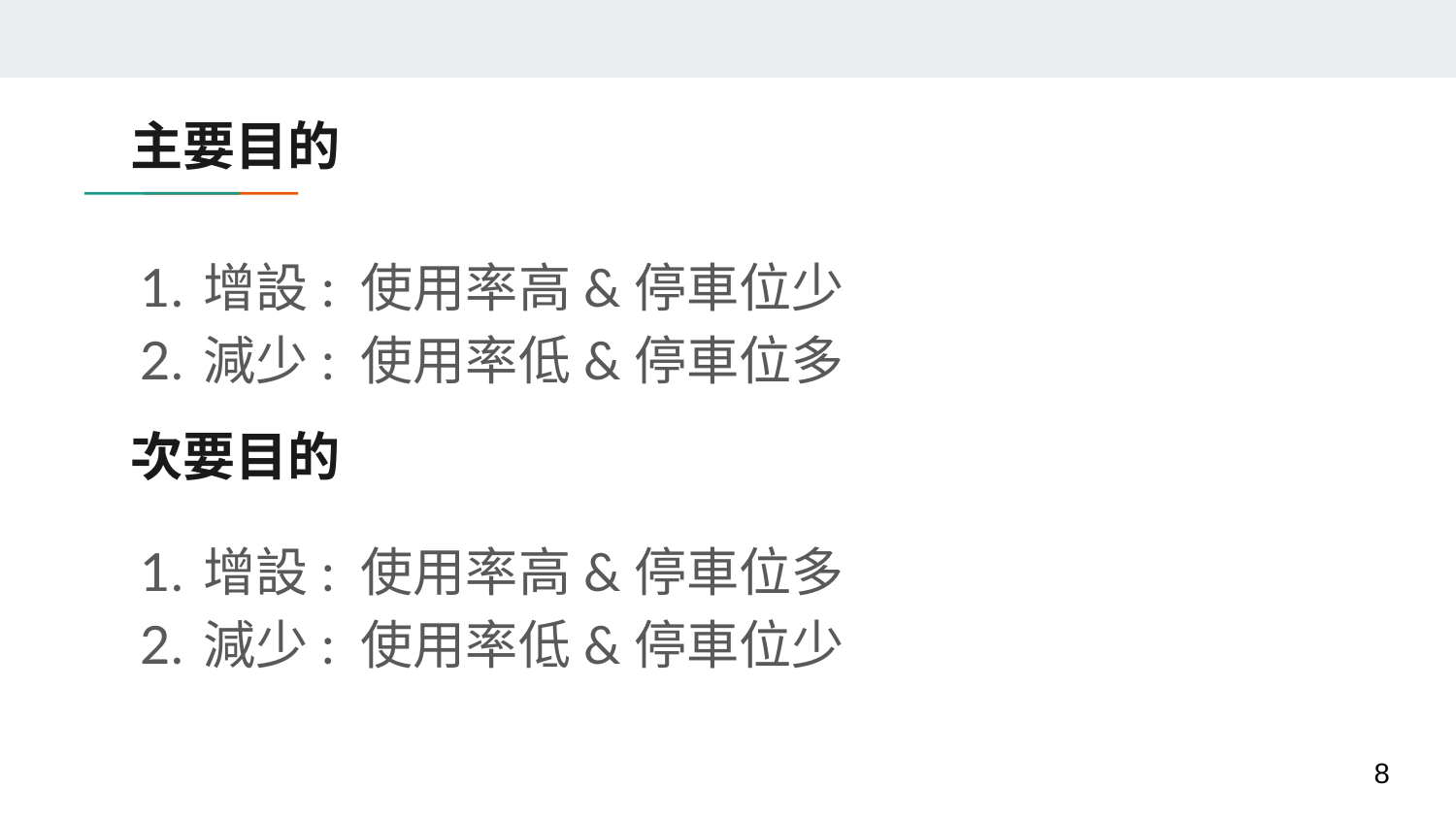

# 主要目的
增設: 使用率高&停車位少
減少: 使用率低&停車位多
次要目的
增設: 使用率高&停車位多
減少: 使用率低&停車位少
8